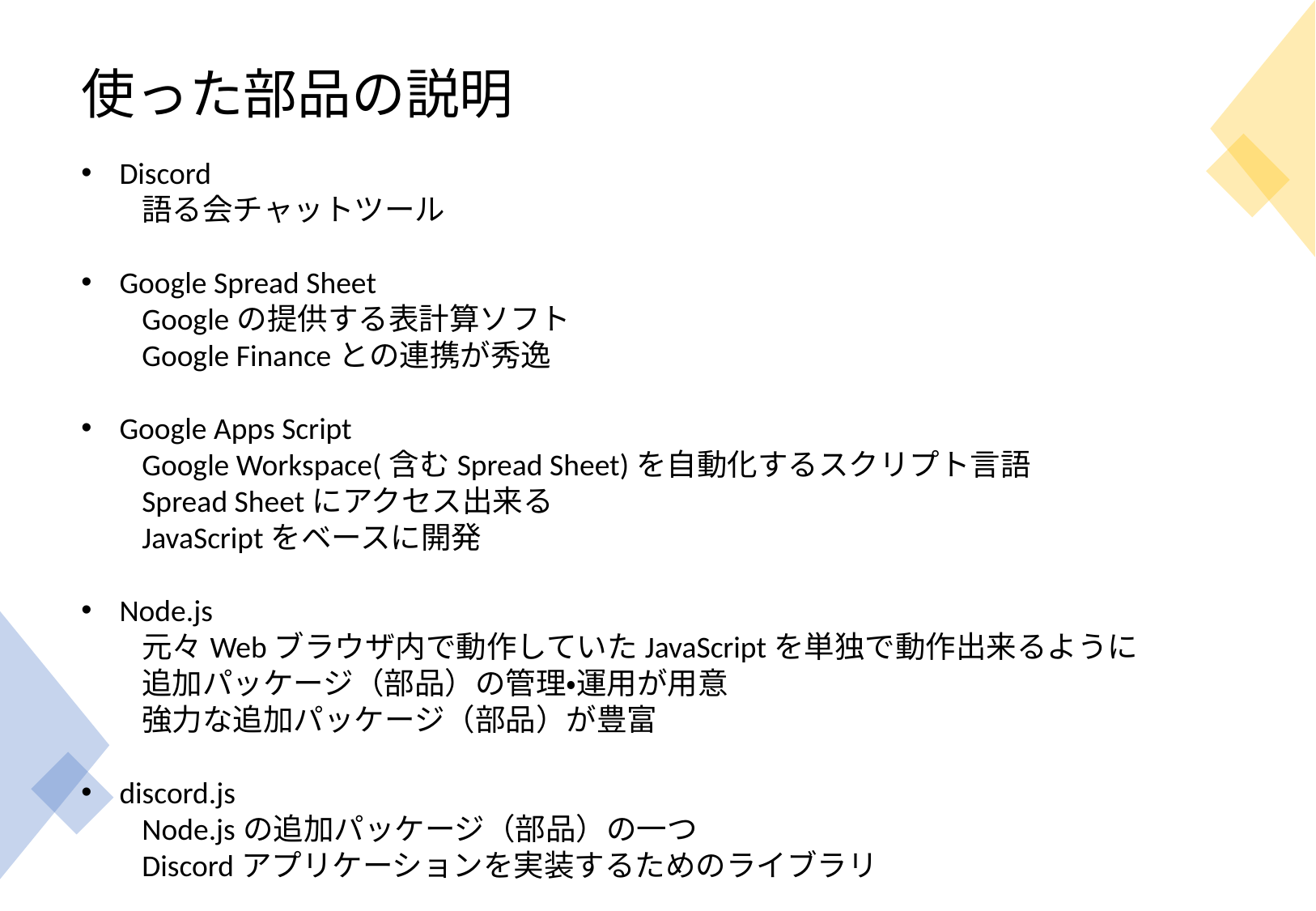

# 使った部品の説明
Discord
語る会チャットツール

Google Spread Sheet
Googleの提供する表計算ソフト
Google Financeとの連携が秀逸

Google Apps Script
Google Workspace(含むSpread Sheet)を自動化するスクリプト言語
Spread Sheetにアクセス出来る
JavaScriptをベースに開発

Node.js
元々Webブラウザ内で動作していたJavaScriptを単独で動作出来るように
追加パッケージ（部品）の管理・運用が用意
強力な追加パッケージ（部品）が豊富

discord.js
Node.jsの追加パッケージ（部品）の一つ
Discordアプリケーションを実装するためのライブラリ